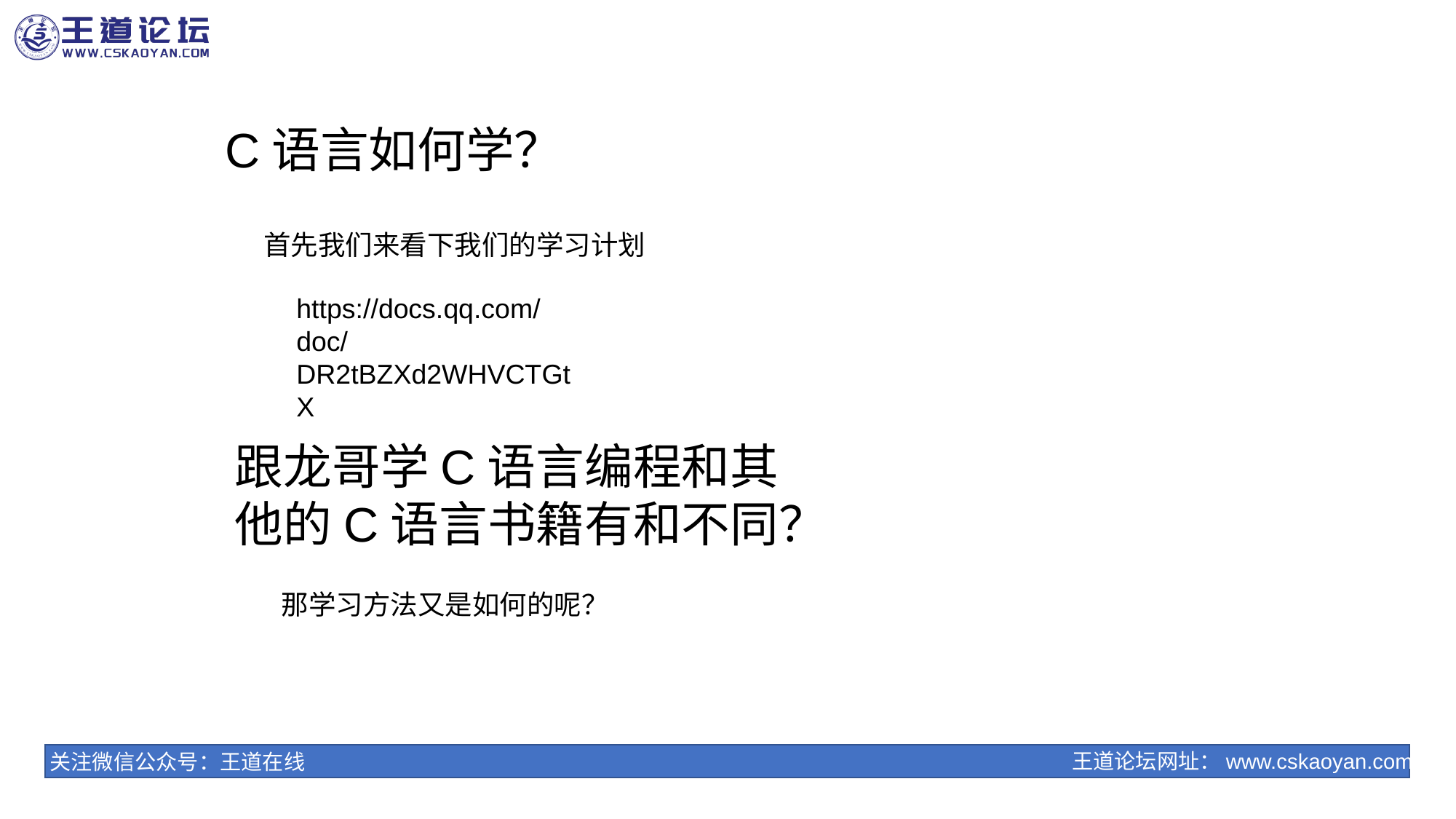

C语言如何学？
首先我们来看下我们的学习计划
https://docs.qq.com/doc/DR2tBZXd2WHVCTGtX
跟龙哥学C语言编程和其他的C语言书籍有和不同？
那学习方法又是如何的呢？
王道论坛网址：www.cskaoyan.com
关注微信公众号：王道在线